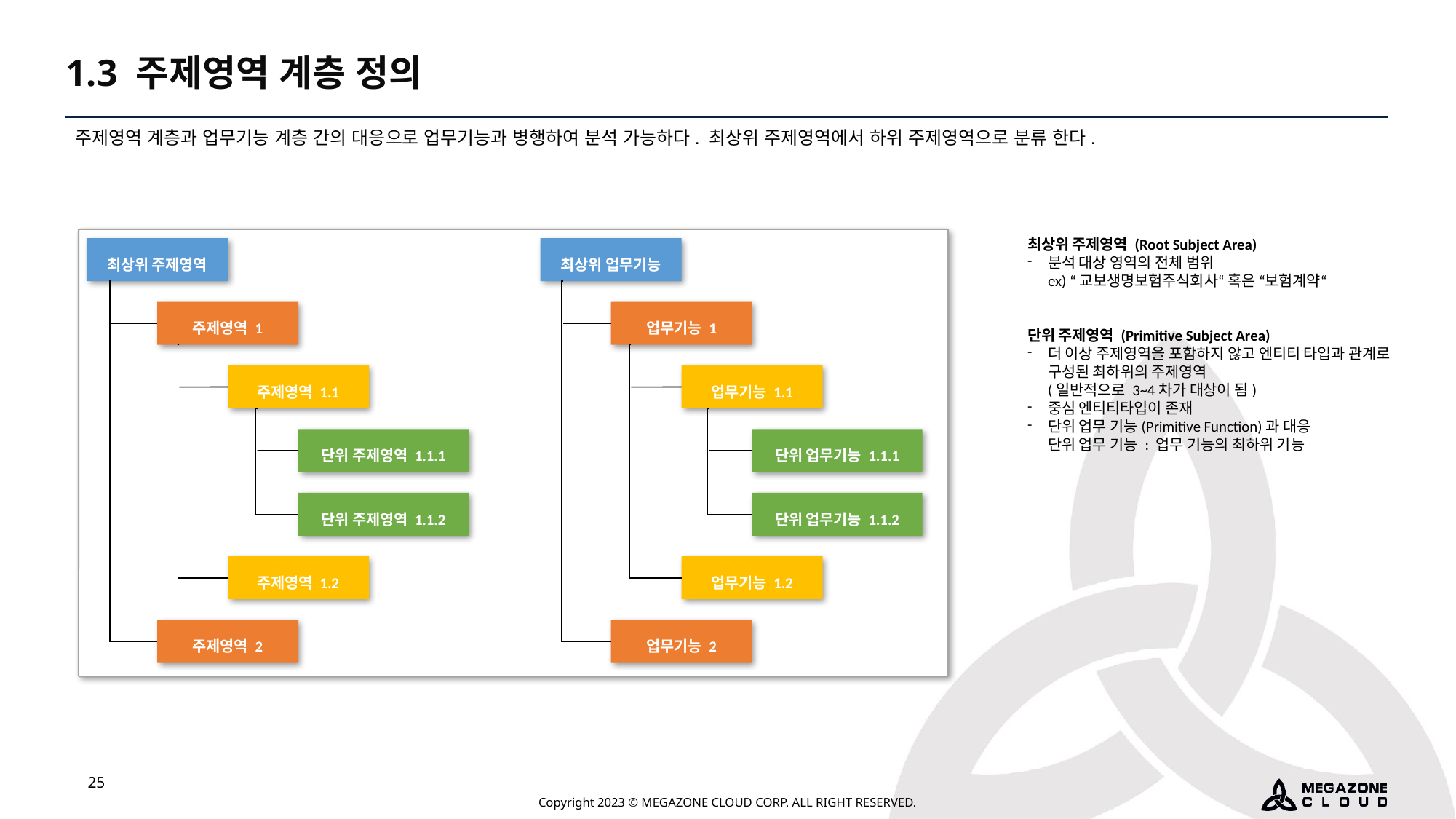

1.3 주제영역 계층 정의
주제영역 계층과 업무기능 계층 간의 대응으로 업무기능과 병행하여 분석 가능하다. 최상위 주제영역에서 하위 주제영역으로 분류 한다.

최상위 주제영역 (Root Subject Area)
분석 대상 영역의 전체 범위
ex) “교보생명보험주식회사“ 혹은 “보험계약“

단위 주제영역 (Primitive Subject Area)
더 이상 주제영역을 포함하지 않고 엔티티 타입과 관계로 구성된 최하위의 주제영역
(일반적으로 3~4차가 대상이 됨)
중심 엔티티타입이 존재
단위 업무 기능(Primitive Function)과 대응
단위 업무 기능 : 업무 기능의 최하위 기능
최상위 주제영역
최상위 업무기능
주제영역 1
업무기능 1
주제영역 1.1
업무기능 1.1
단위 주제영역 1.1.1
단위 업무기능 1.1.1
단위 주제영역 1.1.2
단위 업무기능 1.1.2
주제영역 1.2
업무기능 1.2
주제영역 2
업무기능 2